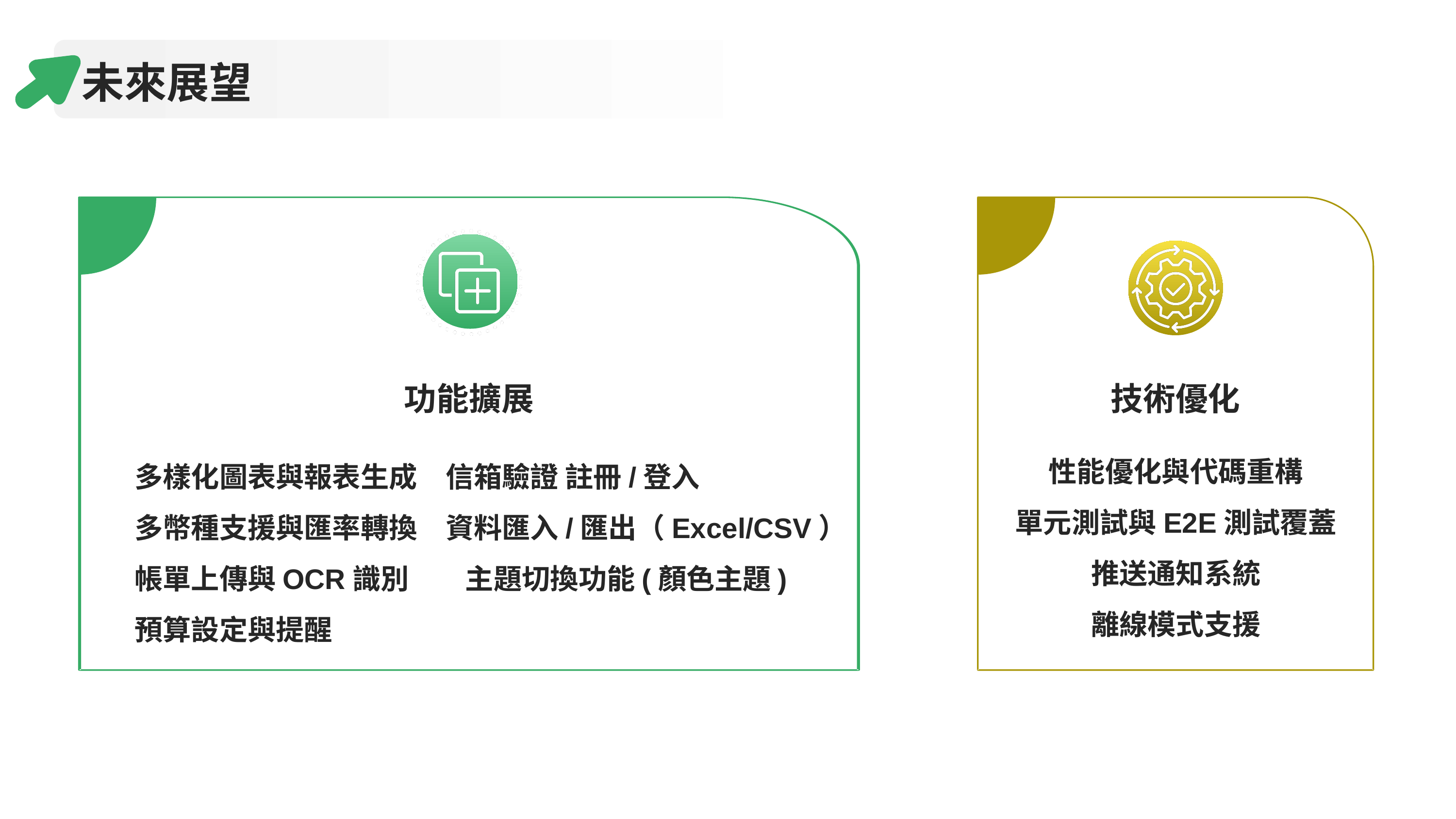

未來展望

功能擴展

技術優化
　　多樣化圖表與報表生成　信箱驗證 註冊/登入
　　多幣種支援與匯率轉換　資料匯入/匯出（Excel/CSV）
　　帳單上傳與OCR識別　　主題切換功能(顏色主題)
　　預算設定與提醒
性能優化與代碼重構
單元測試與E2E測試覆蓋
推送通知系統
離線模式支援